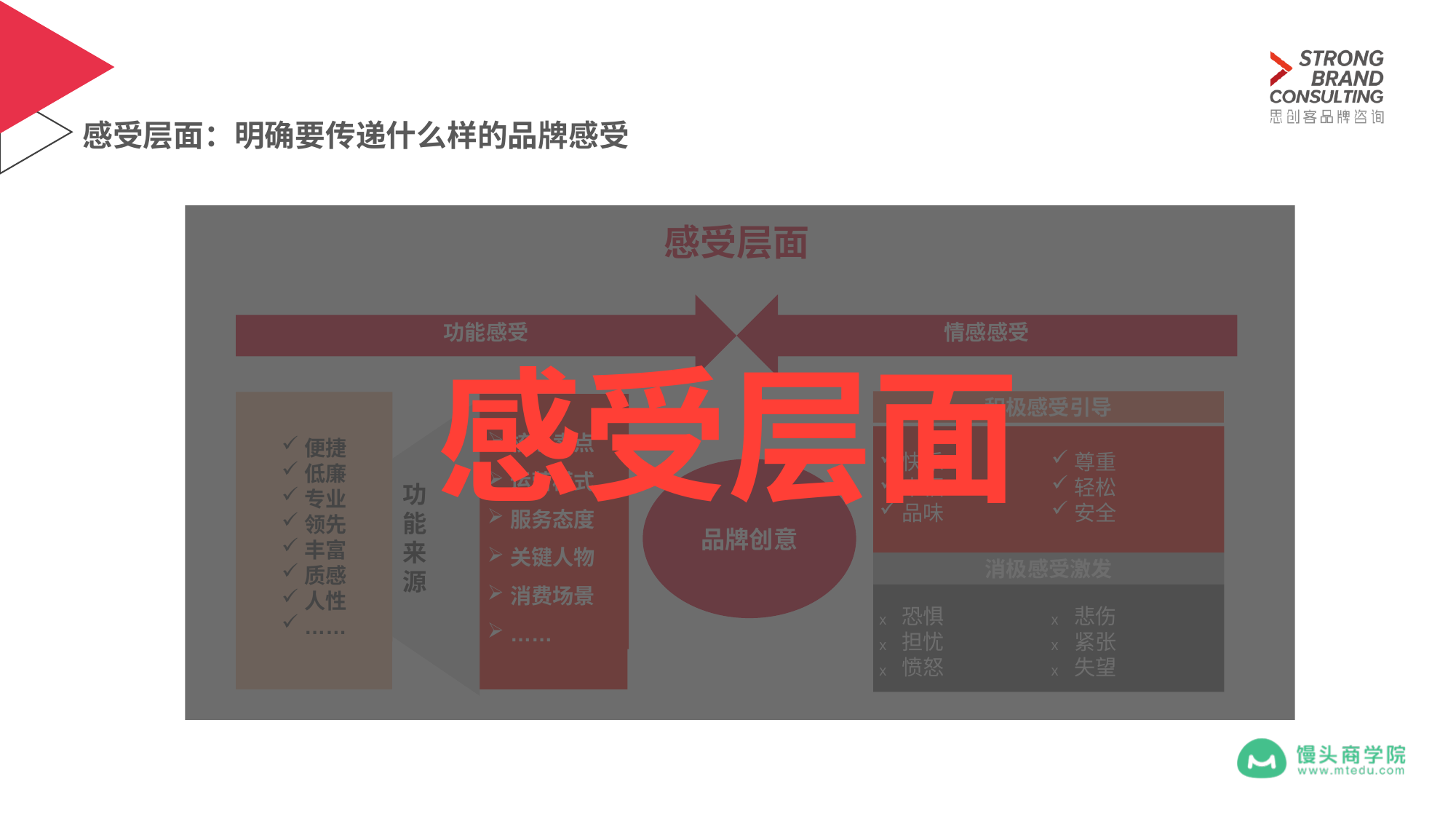

# 感受层面：明确要传递什么样的品牌感受

感受层面
感受层面

功能感受

情感感受
积极感受引导

便捷
低廉
专业
领先
丰富
质感
人性
……

核心卖点
运营模式
服务态度
关键人物
消费场景
……

快乐
幸福
品味
尊重
轻松
安全
品牌创意
功能来源

消极感受激发

恐惧
担忧
愤怒
悲伤
紧张
失望